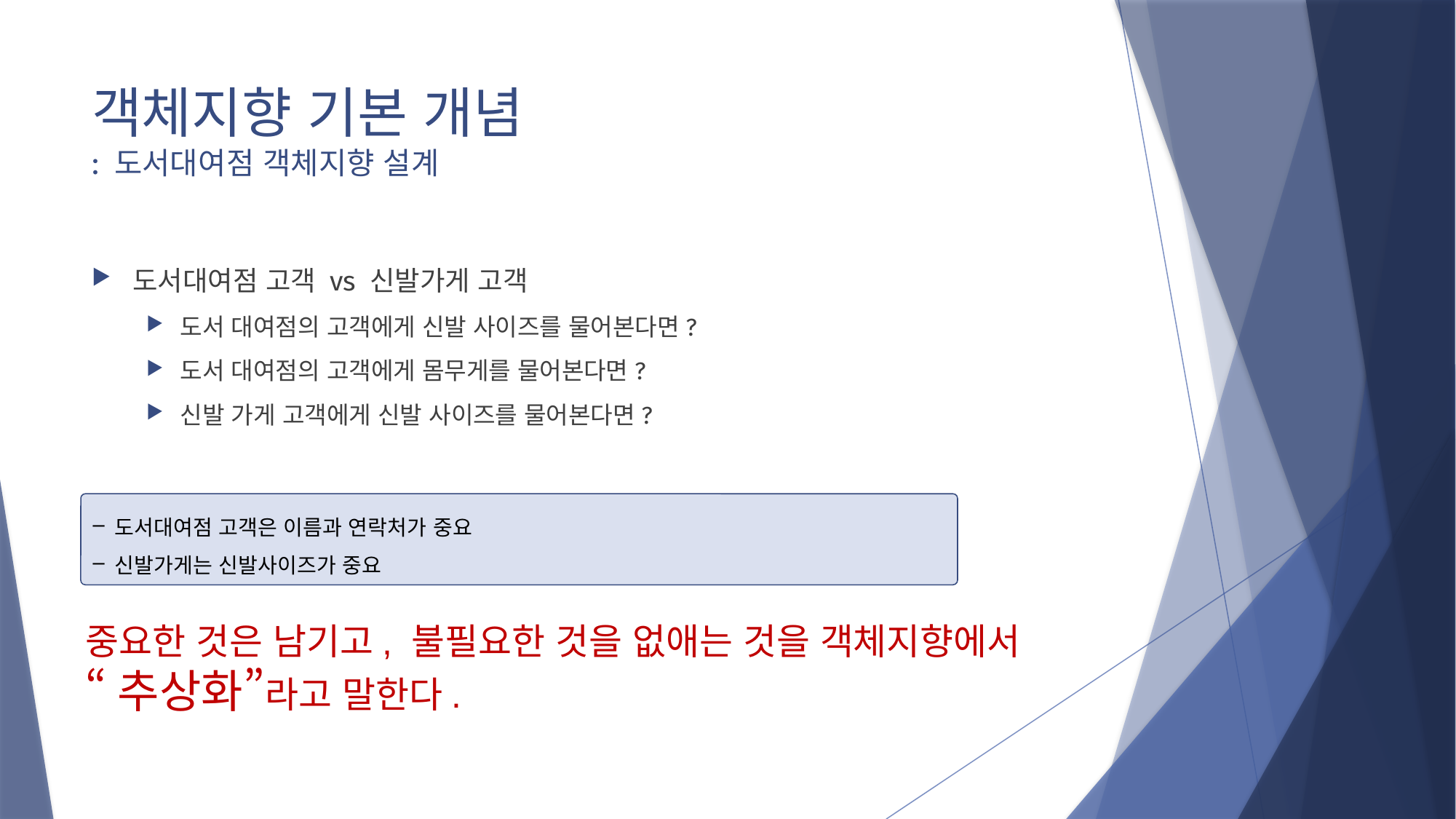

# 객체지향 기본 개념 : 도서대여점 객체지향 설계
도서대여점 고객 vs 신발가게 고객
도서 대여점의 고객에게 신발 사이즈를 물어본다면?
도서 대여점의 고객에게 몸무게를 물어본다면?
신발 가게 고객에게 신발 사이즈를 물어본다면?
도서대여점 고객은 이름과 연락처가 중요
신발가게는 신발사이즈가 중요
중요한 것은 남기고, 불필요한 것을 없애는 것을 객체지향에서
“추상화”라고 말한다.